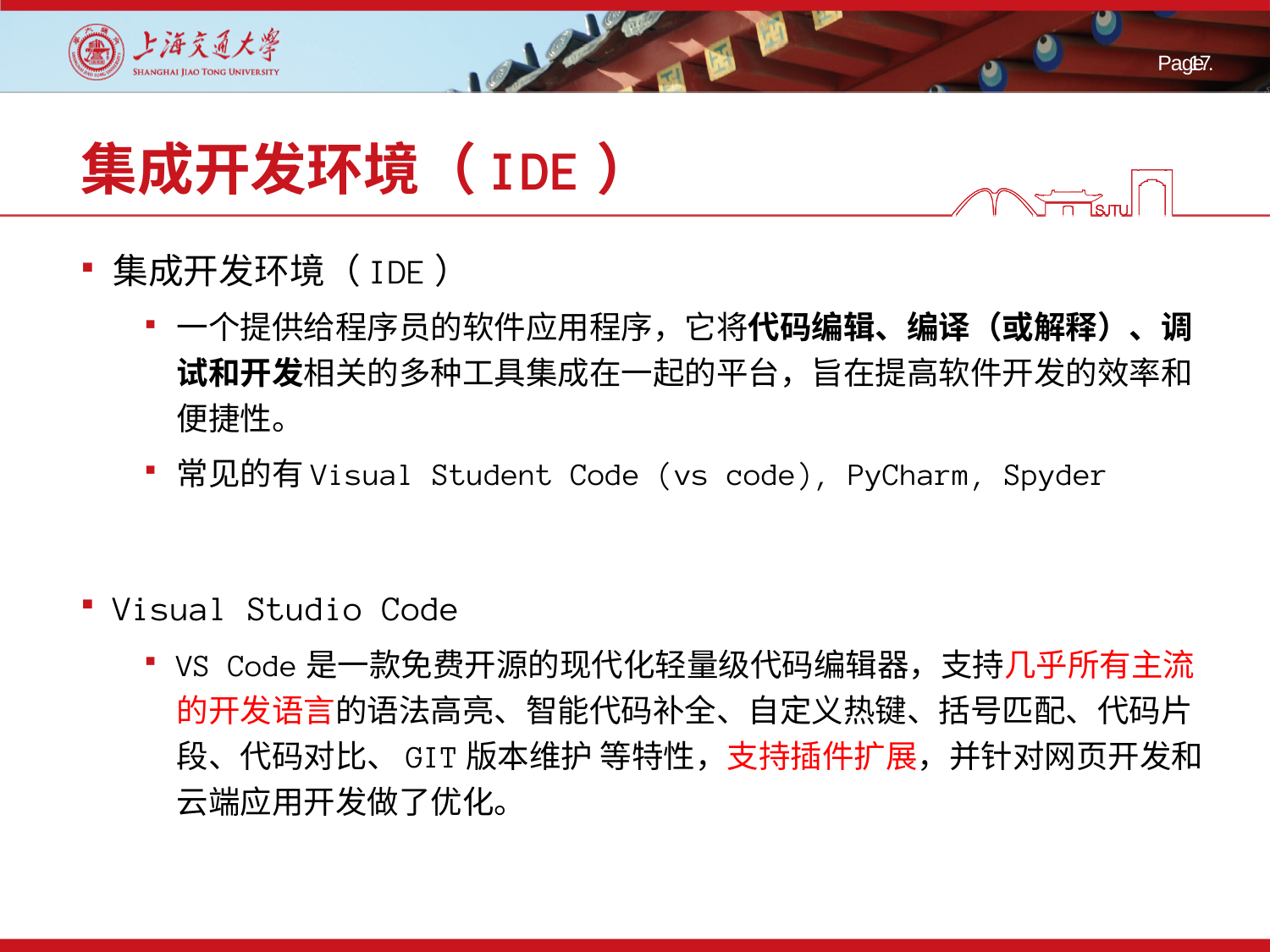

# 集成开发环境（IDE）
集成开发环境（IDE）
一个提供给程序员的软件应用程序，它将代码编辑、编译（或解释）、调试和开发相关的多种工具集成在一起的平台，旨在提高软件开发的效率和便捷性。
常见的有Visual Student Code (vs code), PyCharm, Spyder

Visual Studio Code
VS Code是一款免费开源的现代化轻量级代码编辑器，支持几乎所有主流的开发语言的语法高亮、智能代码补全、自定义热键、括号匹配、代码片段、代码对比、GIT版本维护 等特性，支持插件扩展，并针对网页开发和云端应用开发做了优化。